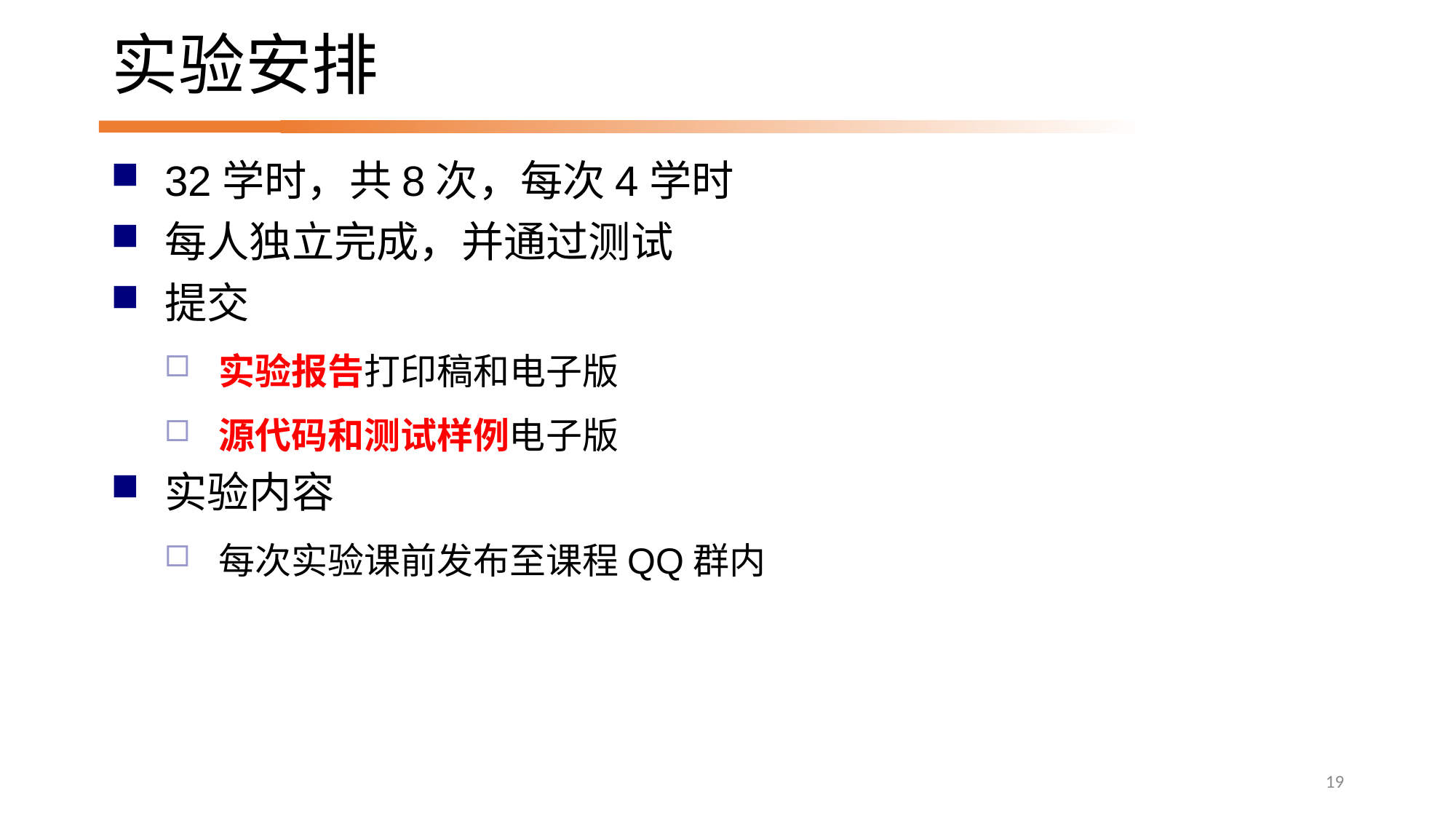

# 实验安排
32学时，共8次，每次4学时
每人独立完成，并通过测试
提交
实验报告打印稿和电子版
源代码和测试样例电子版
实验内容
每次实验课前发布至课程QQ群内
19